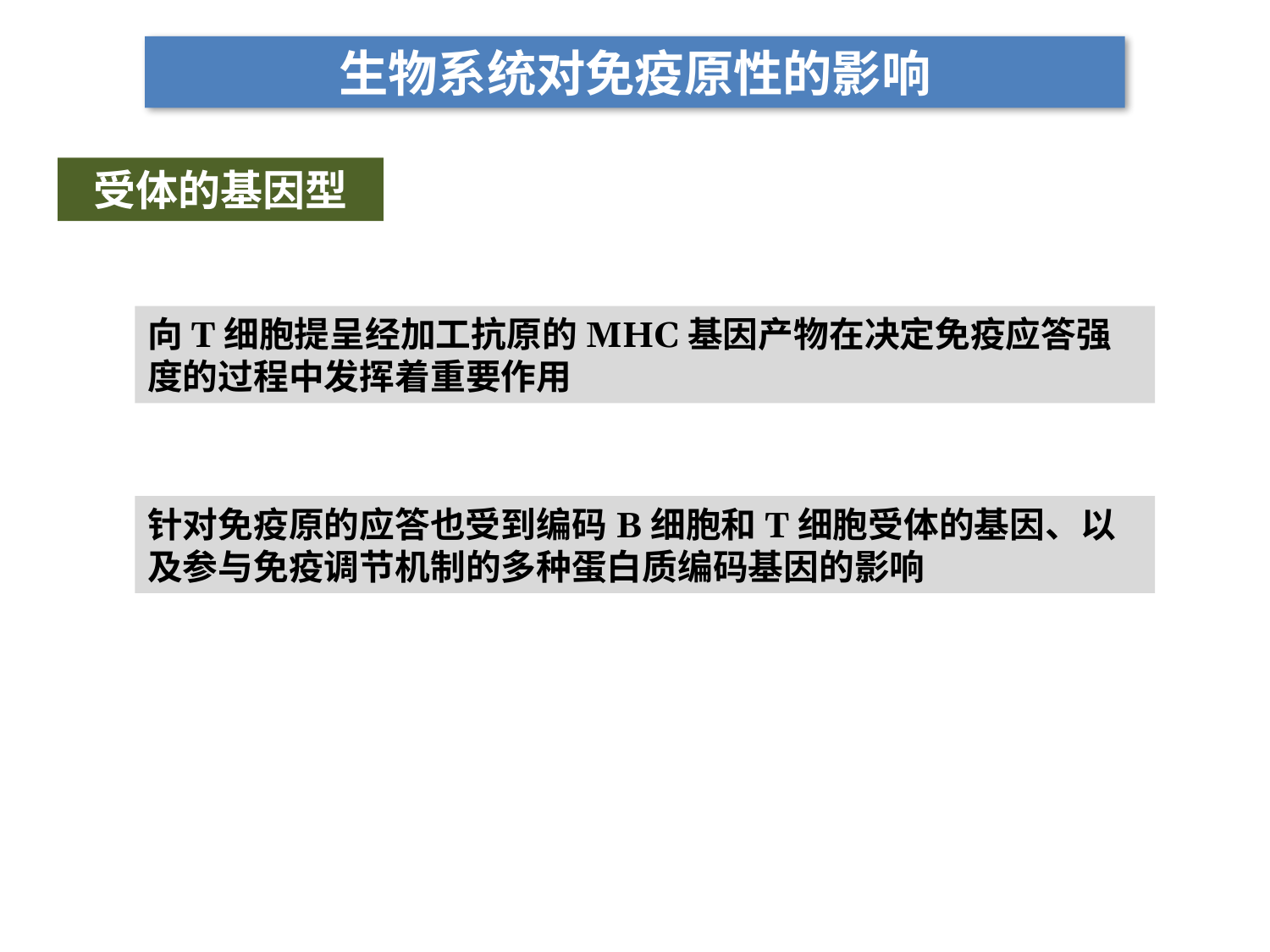

生物系统对免疫原性的影响
受体的基因型
向T细胞提呈经加工抗原的MHC基因产物在决定免疫应答强度的过程中发挥着重要作用
针对免疫原的应答也受到编码B细胞和T细胞受体的基因、以及参与免疫调节机制的多种蛋白质编码基因的影响